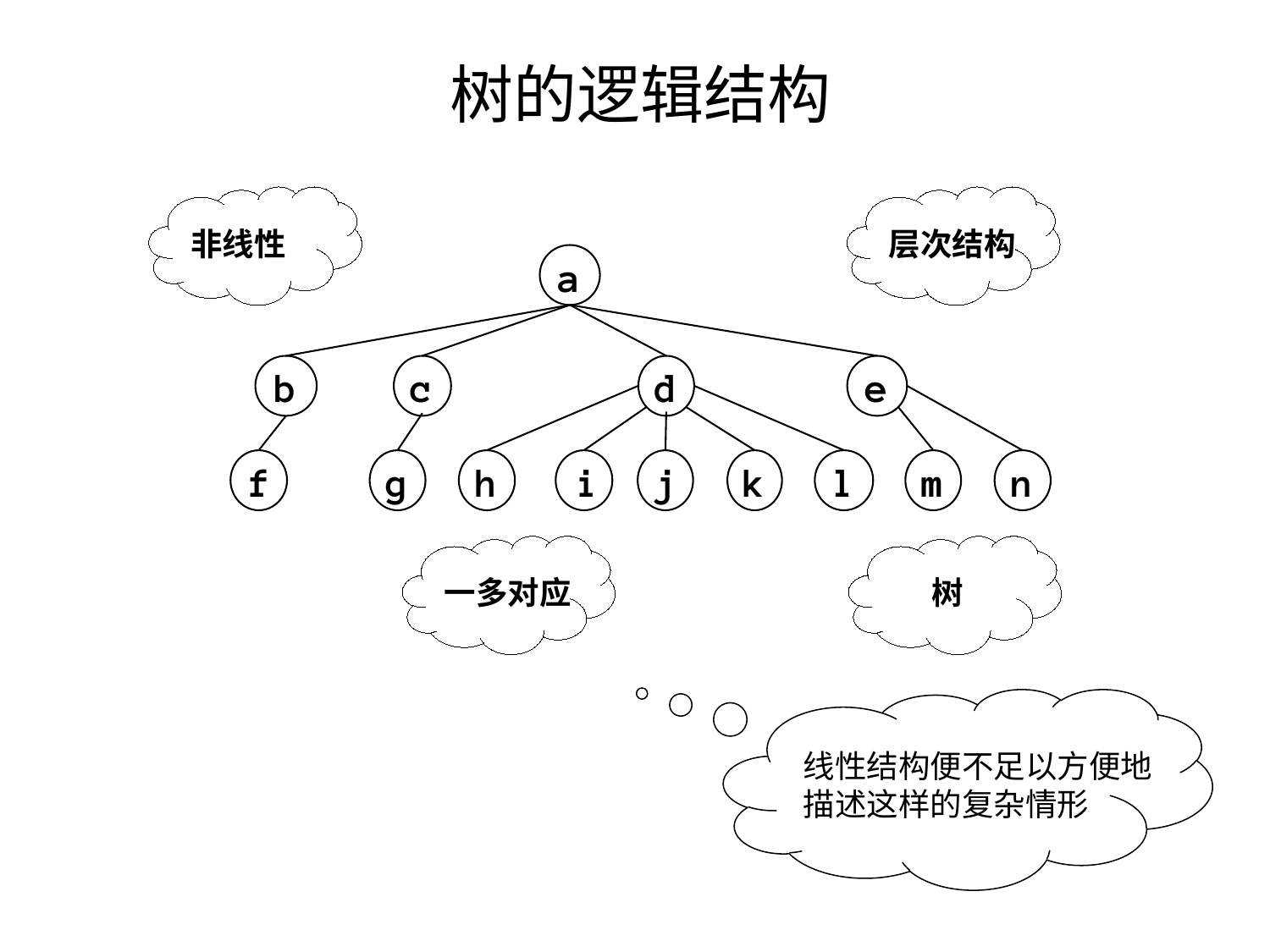

# 树的逻辑结构
非线性
层次结构
a
b
c
d
e
f
g
h
i
j
k
l
m
n
一多对应
树
线性结构便不足以方便地
描述这样的复杂情形
12